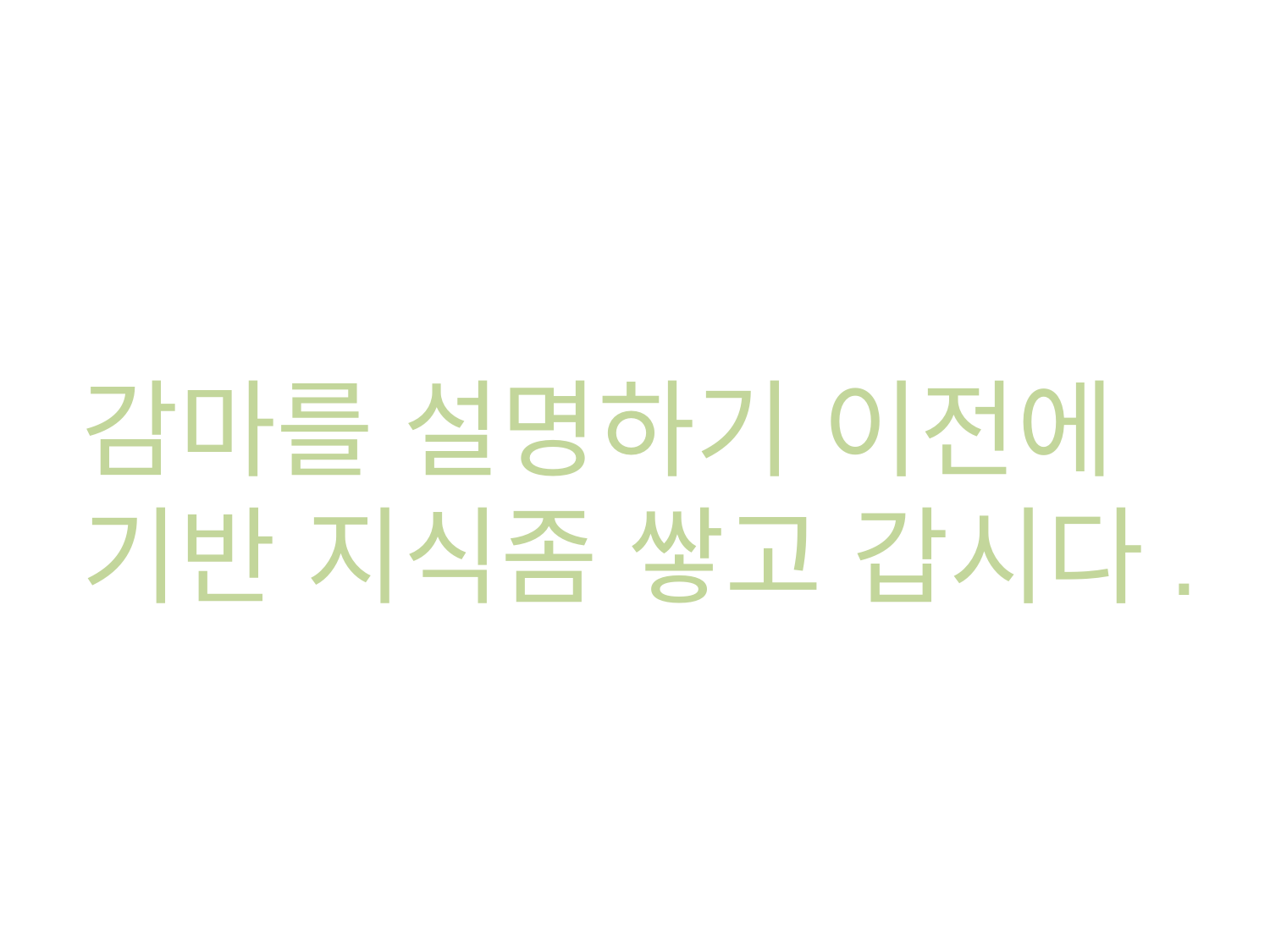

감마를 설명하기 이전에
기반 지식좀 쌓고 갑시다.